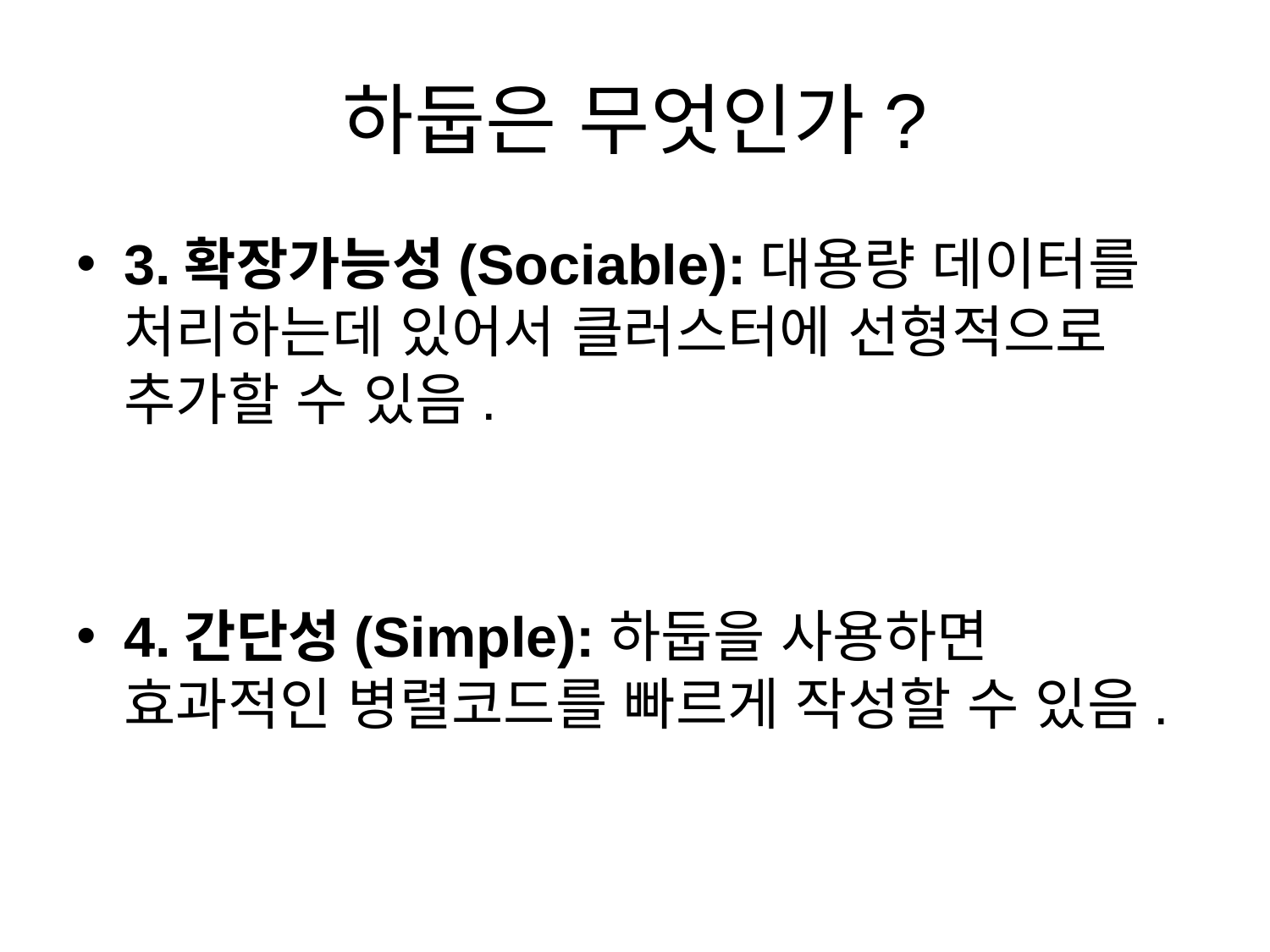

# 하둡은 무엇인가?
3.확장가능성(Sociable):대용량 데이터를 처리하는데 있어서 클러스터에 선형적으로 추가할 수 있음.

4.간단성(Simple):하둡을 사용하면 효과적인 병렬코드를 빠르게 작성할 수 있음.